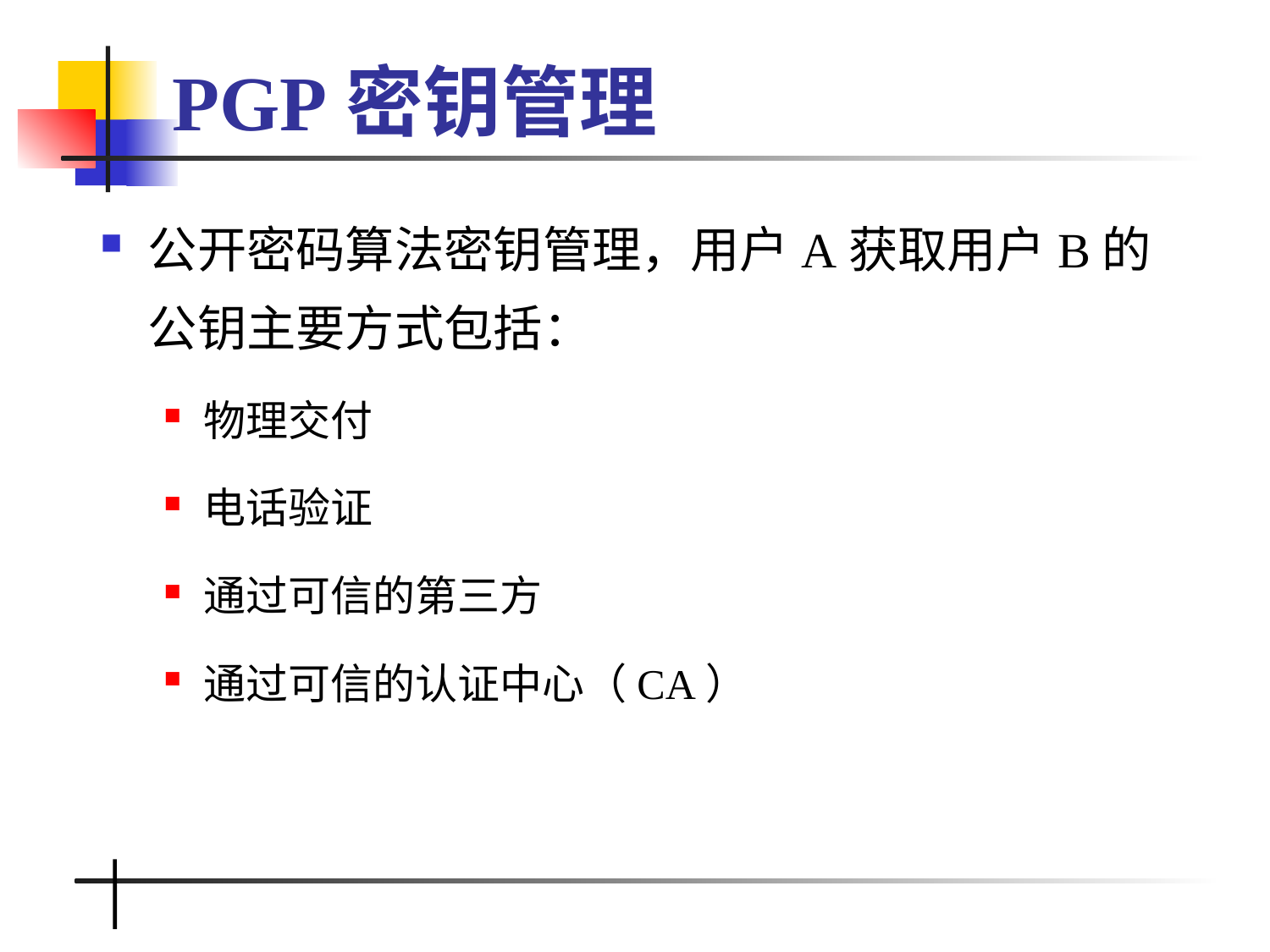

# PGP密钥管理
公开密码算法密钥管理，用户A获取用户B的公钥主要方式包括：
物理交付
电话验证
通过可信的第三方
通过可信的认证中心（CA）